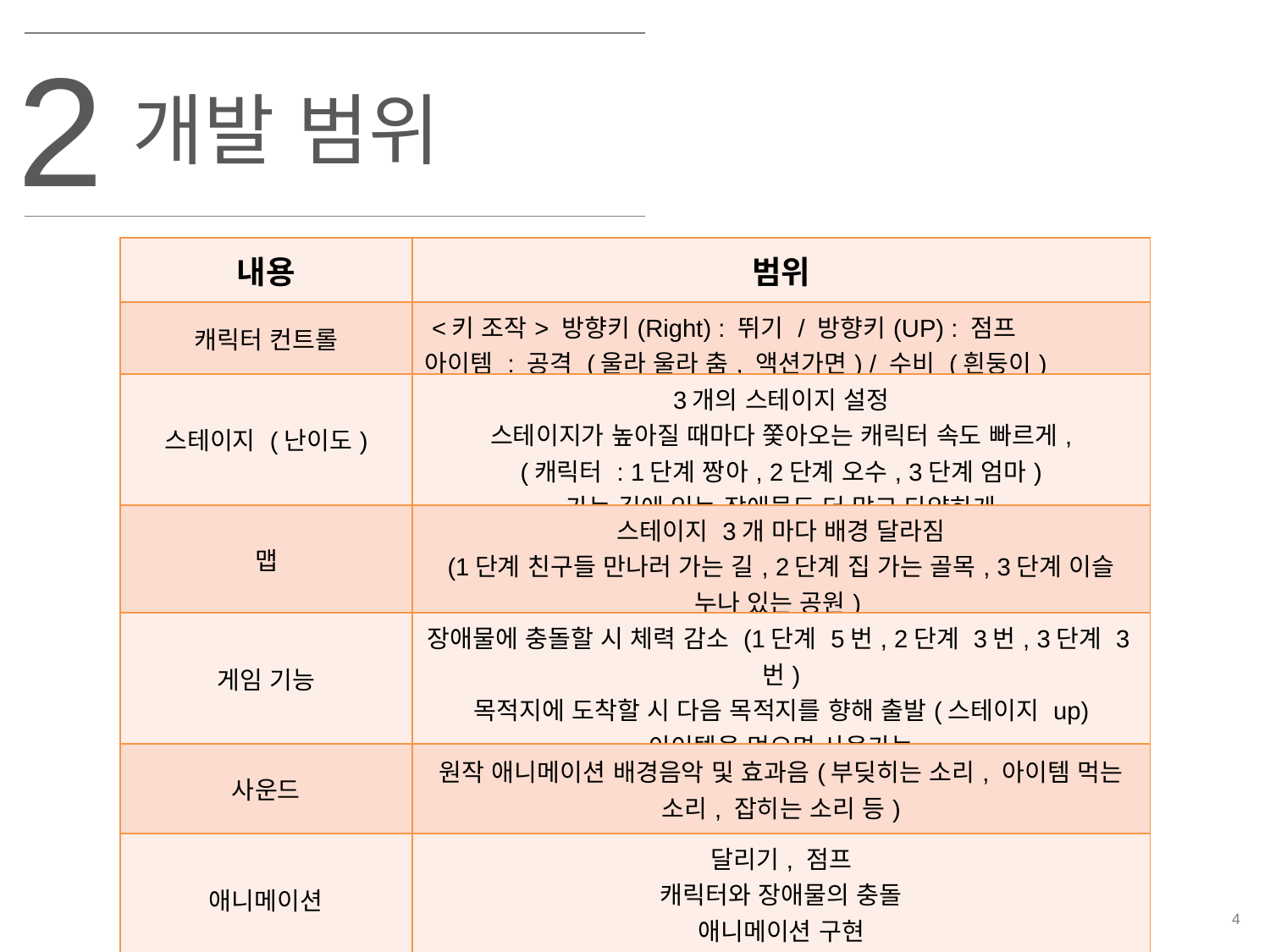

2
개발 범위
| 내용 | 범위 |
| --- | --- |
| 캐릭터 컨트롤 | <키 조작> 방향키(Right) : 뛰기 / 방향키(UP) : 점프 아이템 : 공격 (울라 울라 춤, 액션가면) / 수비 (흰둥이) |
| 스테이지 (난이도) | 3개의 스테이지 설정 스테이지가 높아질 때마다 쫓아오는 캐릭터 속도 빠르게, (캐릭터 : 1단계 짱아, 2단계 오수, 3단계 엄마) 가는 길에 있는 장애물도 더 많고 다양하게 |
| 맵 | 스테이지 3개 마다 배경 달라짐 (1단계 친구들 만나러 가는 길, 2단계 집 가는 골목, 3단계 이슬 누나 있는 공원) |
| 게임 기능 | 장애물에 충돌할 시 체력 감소 (1단계 5번, 2단계 3번, 3단계 3번) 목적지에 도착할 시 다음 목적지를 향해 출발(스테이지 up) 아이템을 먹으면 사용가능 |
| 사운드 | 원작 애니메이션 배경음악 및 효과음(부딪히는 소리, 아이템 먹는 소리, 잡히는 소리 등) |
| 애니메이션 | 달리기, 점프 캐릭터와 장애물의 충돌 애니메이션 구현 스테이지의 이동 |